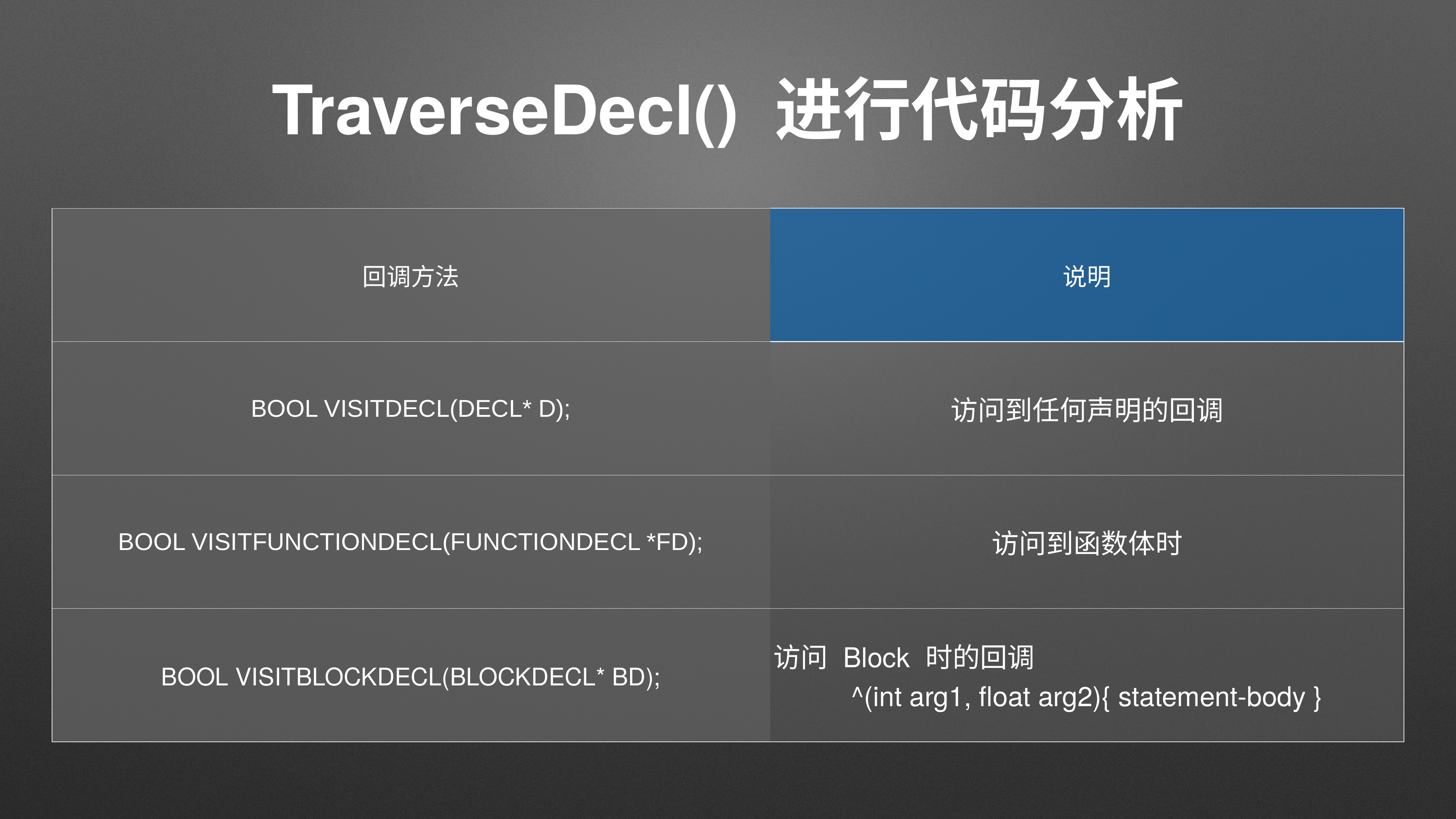

# TraverseDecl() 进行代码分析
| 回调方法 | 说明 |
| --- | --- |
| bool VisitDecl(Decl\* D); | 访问到任何声明的回调 |
| bool VisitFunctionDecl(FunctionDecl \*FD); | 访问到函数体时 |
| bool VisitBlockDecl(BlockDecl\* BD); | 访问 Block 时的回调 ^(int arg1, float arg2){ statement-body } |